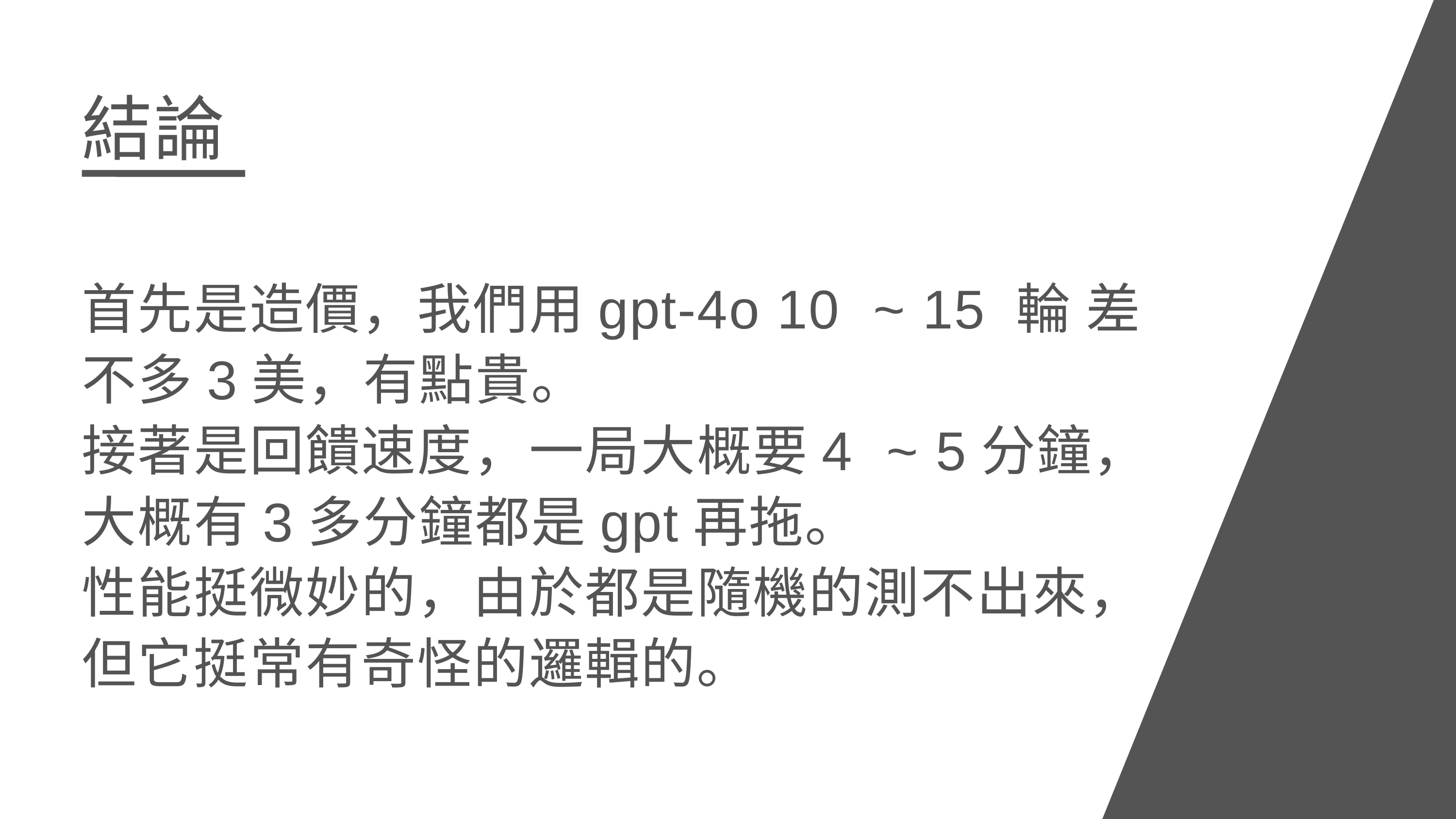

結論

首先是造價，我們用gpt-4o 10  ~ 15 輪 差不多3美，有點貴。
接著是回饋速度，一局大概要4  ~ 5分鐘，大概有3多分鐘都是gpt再拖。
性能挺微妙的，由於都是隨機的測不出來，但它挺常有奇怪的邏輯的。